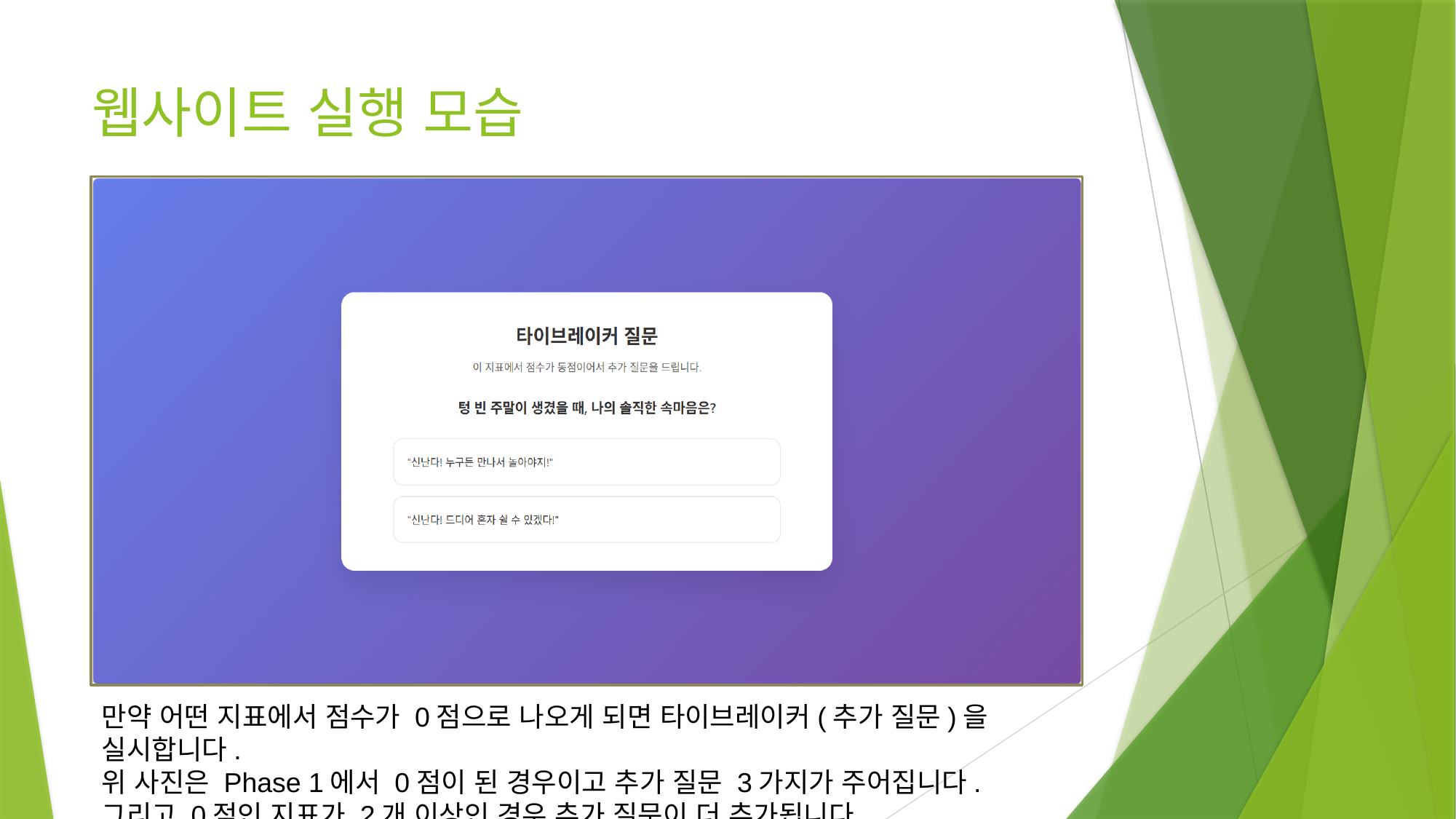

# 웹사이트 실행 모습

만약 어떤 지표에서 점수가 0점으로 나오게 되면 타이브레이커(추가 질문)을 실시합니다.
위 사진은 Phase 1에서 0점이 된 경우이고 추가 질문 3가지가 주어집니다.
그리고 0점인 지표가 2개 이상인 경우 추가 질문이 더 추가됩니다.